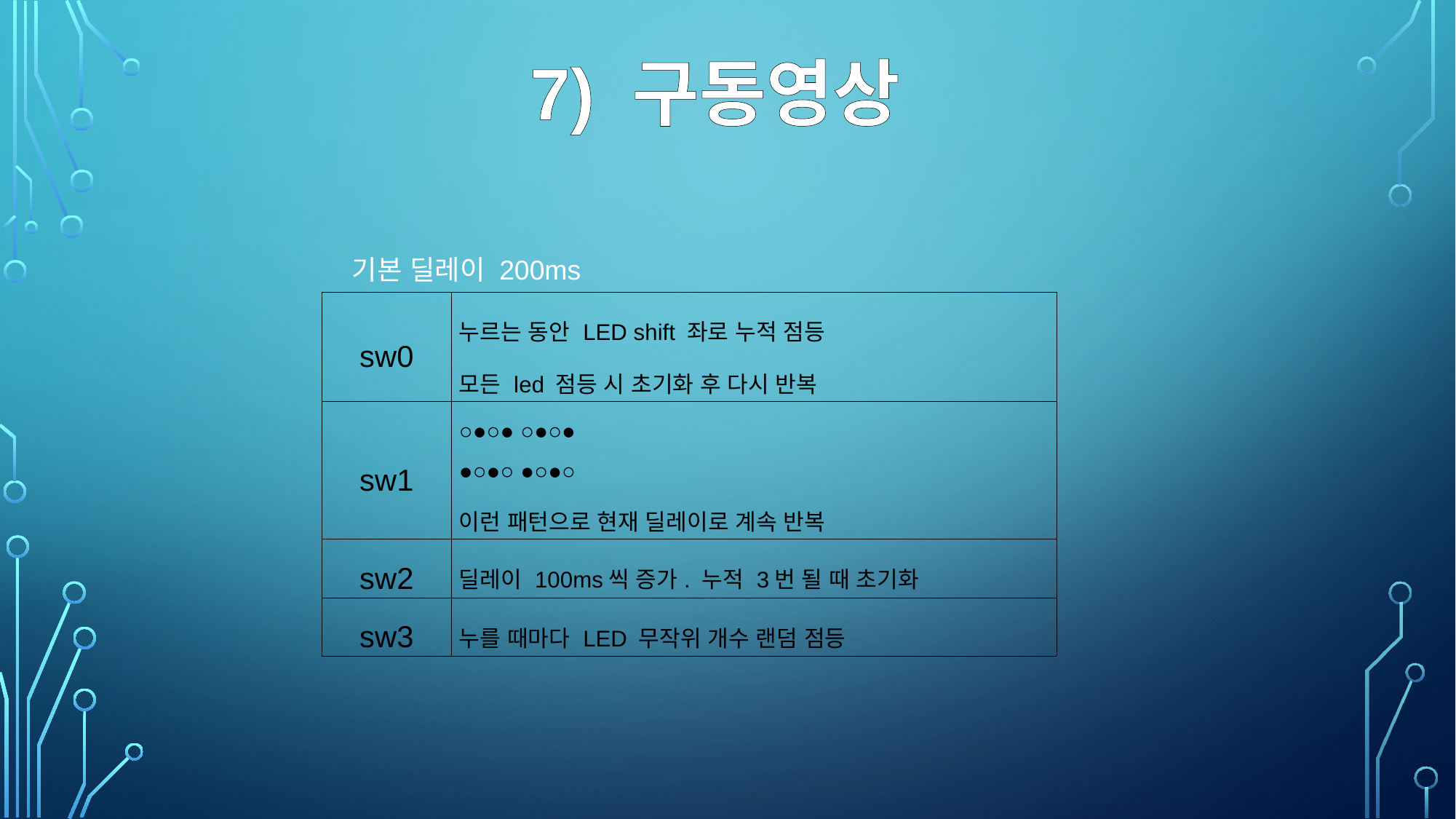

7) 구동영상
기본 딜레이 200ms

| sw0 | 누르는 동안 LED shift 좌로 누적 점등 모든 led 점등 시 초기화 후 다시 반복 |
| --- | --- |
| sw1 | ○●○● ○●○● ●○●○ ●○●○ 이런 패턴으로 현재 딜레이로 계속 반복 |
| sw2 | 딜레이 100ms씩 증가. 누적 3번 될 때 초기화 |
| sw3 | 누를 때마다 LED 무작위 개수 랜덤 점등 |